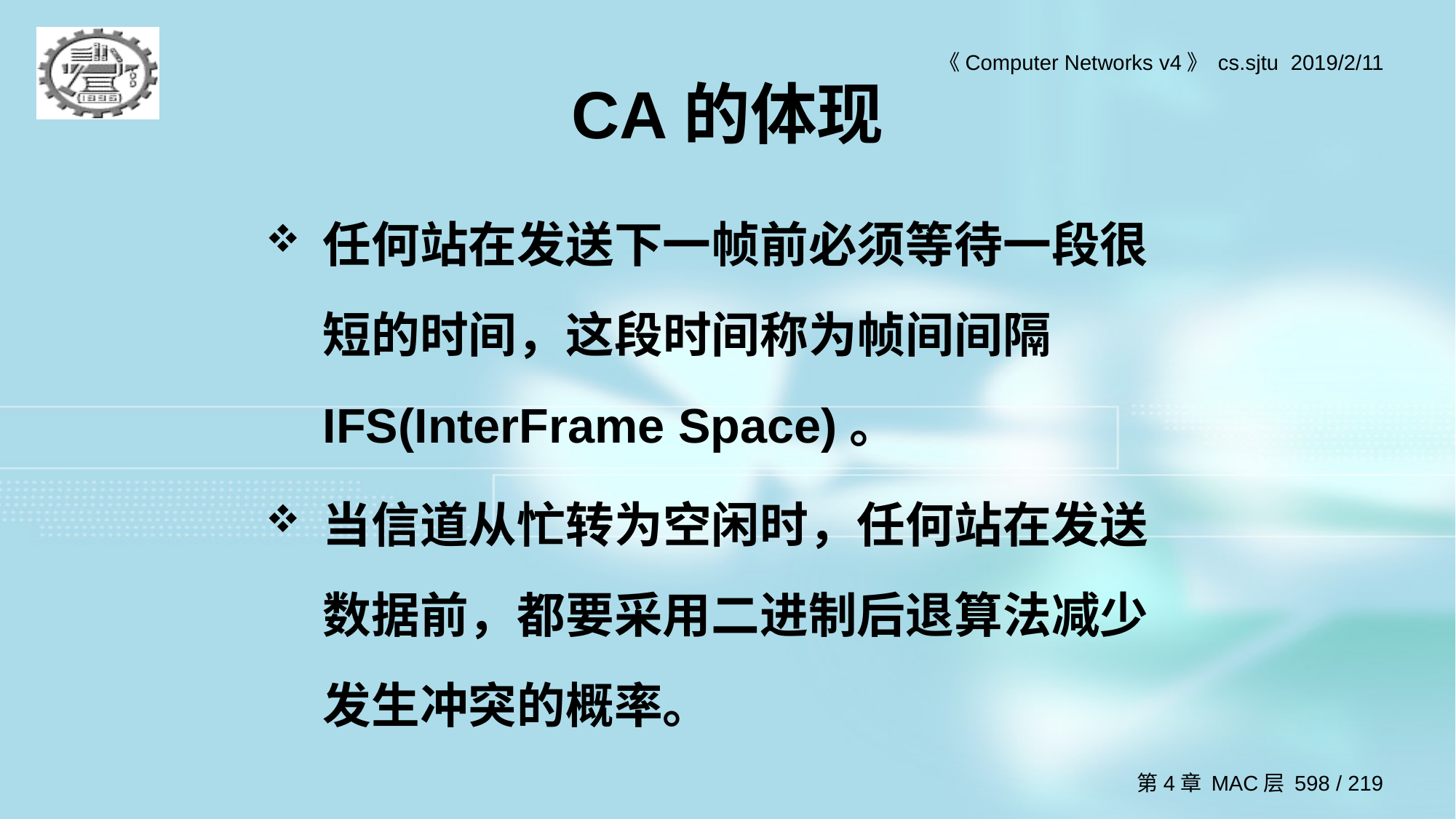

# CA的体现
任何站在发送下一帧前必须等待一段很短的时间，这段时间称为帧间间隔IFS(InterFrame Space)。
当信道从忙转为空闲时，任何站在发送数据前，都要采用二进制后退算法减少发生冲突的概率。